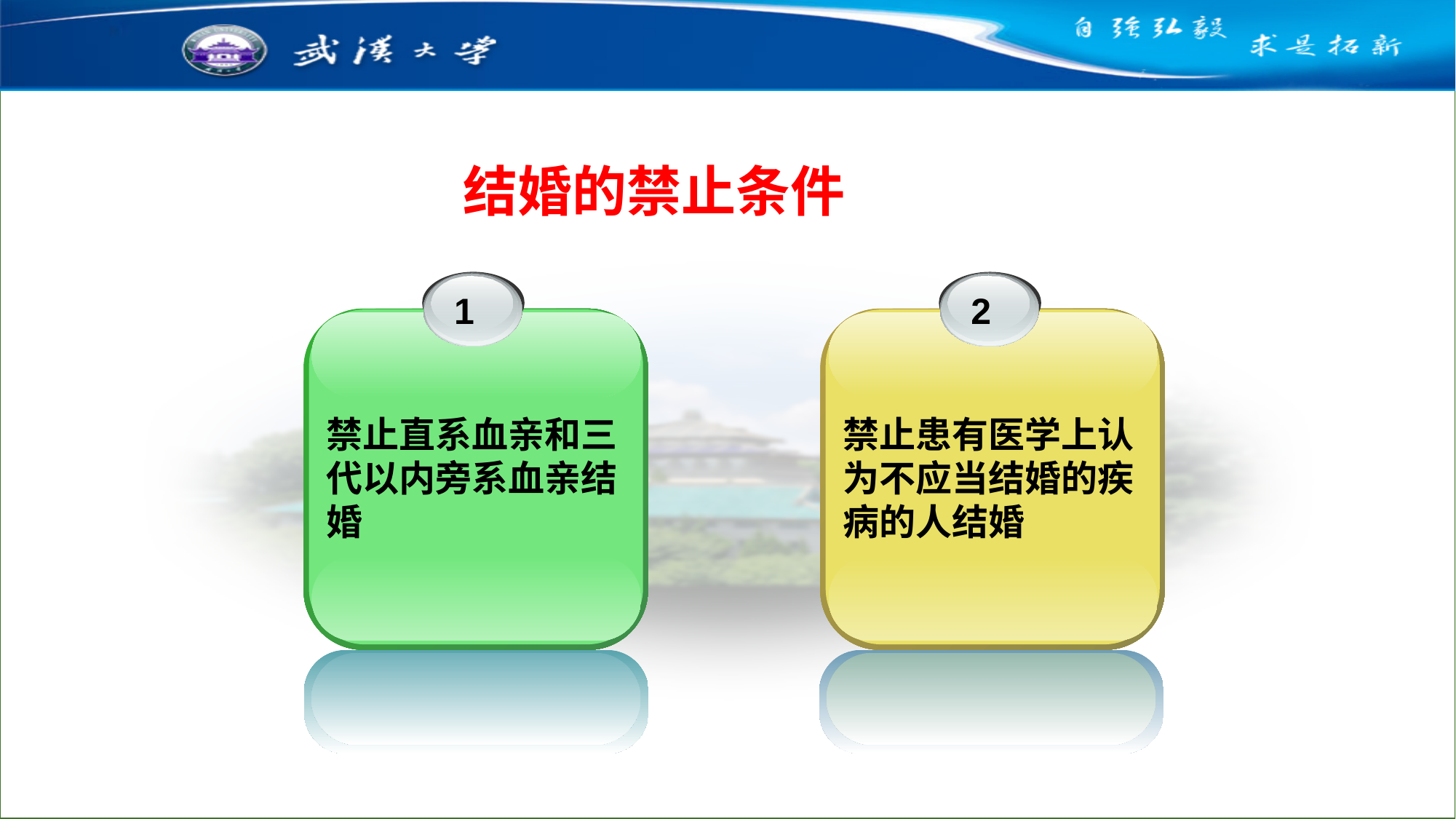

结婚的禁止条件

1

禁止直系血亲和三代以内旁系血亲结婚

2

禁止患有医学上认为不应当结婚的疾病的人结婚